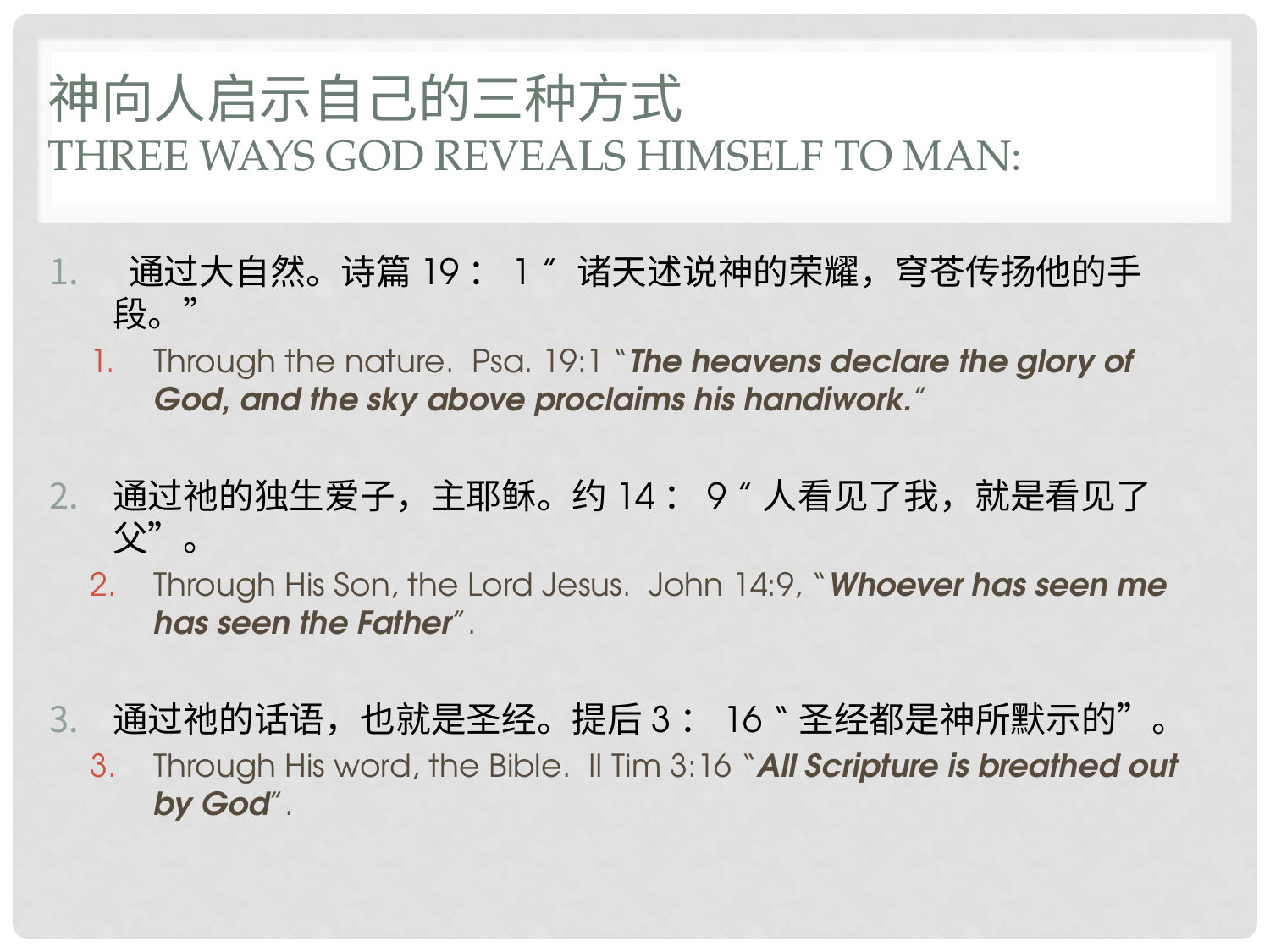

# 神向人启示自己的三种方式 Three ways God reveals Himself to man:
 通过大自然。诗篇19：1 ” 诸天述说神的荣耀，穹苍传扬他的手段。”
Through the nature.  Psa. 19:1 “The heavens declare the glory of God, and the sky above proclaims his handiwork.”

通过祂的独生爱子，主耶稣。约14：9 ”人看见了我，就是看见了父”。
Through His Son, the Lord Jesus.  John 14:9, “Whoever has seen me has seen the Father”.

通过祂的话语，也就是圣经。提后3：16 “圣经都是神所默示的”。
Through His word, the Bible.  II Tim 3:16 “All Scripture is breathed out by God”.